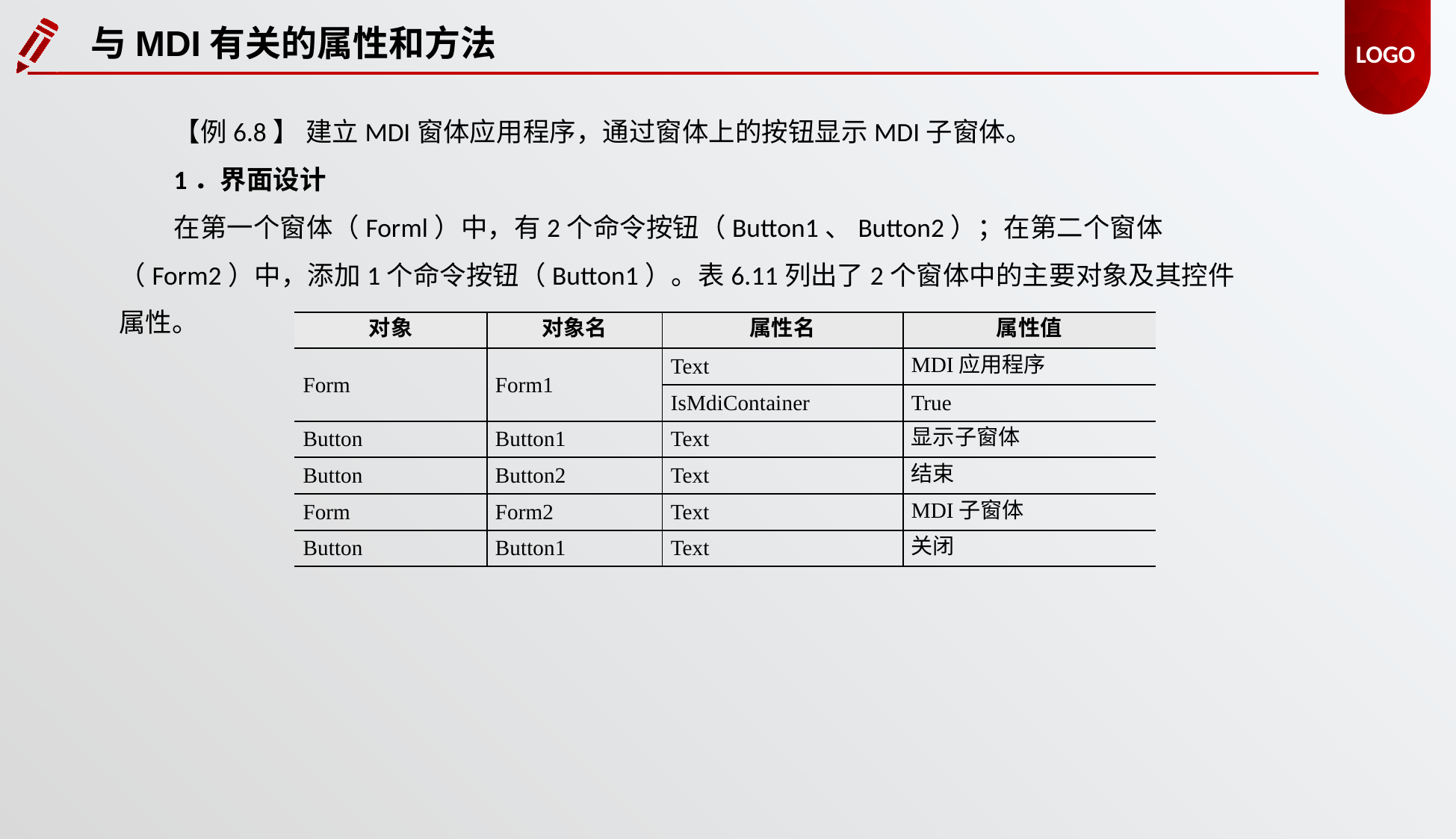

与MDI有关的属性和方法
【例6.8】 建立MDI窗体应用程序，通过窗体上的按钮显示MDI子窗体。
1．界面设计
在第一个窗体（Forml）中，有2个命令按钮（Button1、Button2）；在第二个窗体（Form2）中，添加1个命令按钮（Button1）。表6.11列出了2个窗体中的主要对象及其控件属性。
| 对象 | 对象名 | 属性名 | 属性值 |
| --- | --- | --- | --- |
| Form | Form1 | Text | MDI应用程序 |
|  |  | IsMdiContainer | True |
| Button | Button1 | Text | 显示子窗体 |
| Button | Button2 | Text | 结束 |
| Form | Form2 | Text | MDI子窗体 |
| Button | Button1 | Text | 关闭 |